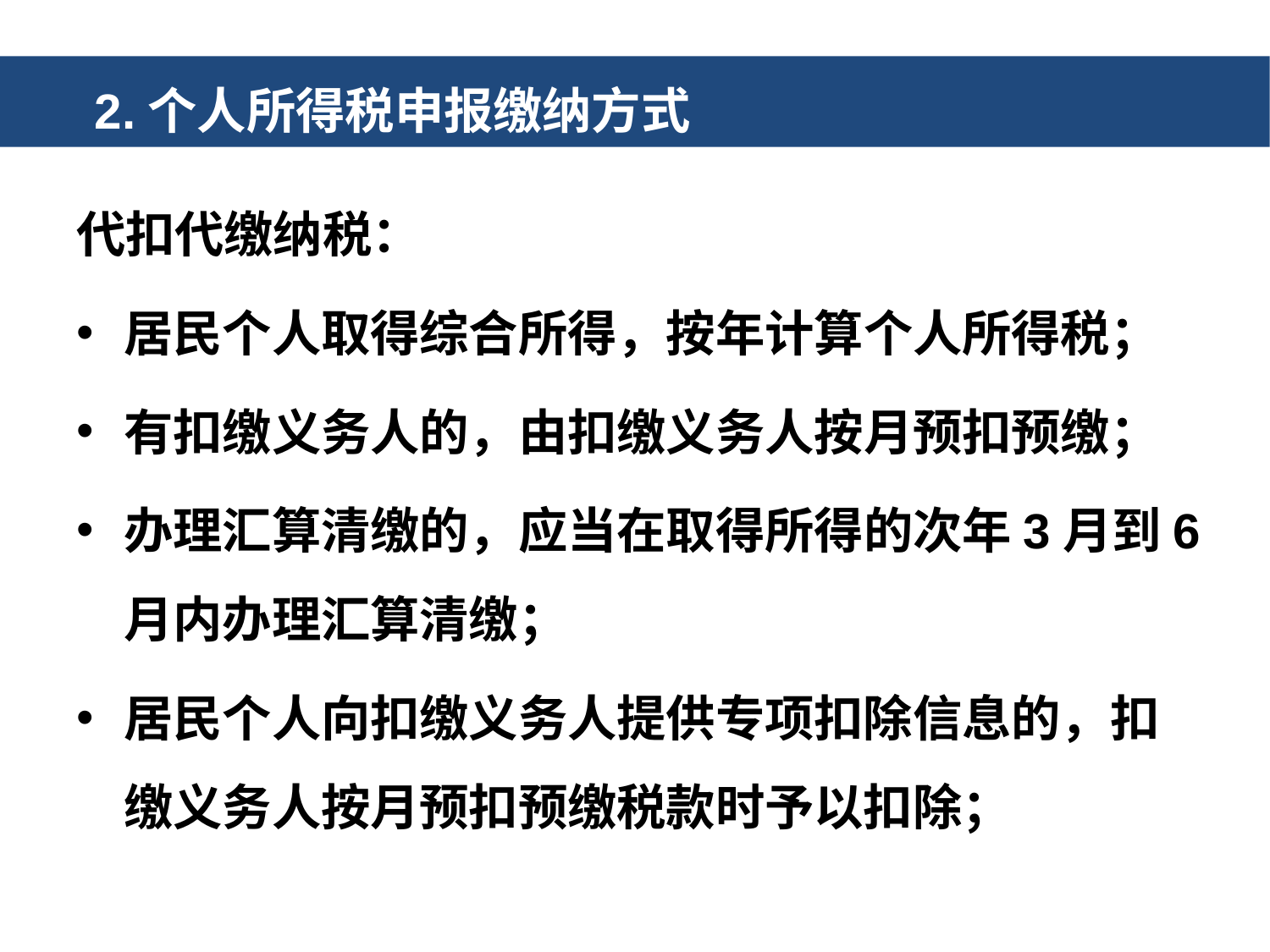

2.个人所得税申报缴纳方式
代扣代缴纳税：
居民个人取得综合所得，按年计算个人所得税；
有扣缴义务人的，由扣缴义务人按月预扣预缴；
办理汇算清缴的，应当在取得所得的次年3月到6月内办理汇算清缴；
居民个人向扣缴义务人提供专项扣除信息的，扣缴义务人按月预扣预缴税款时予以扣除；